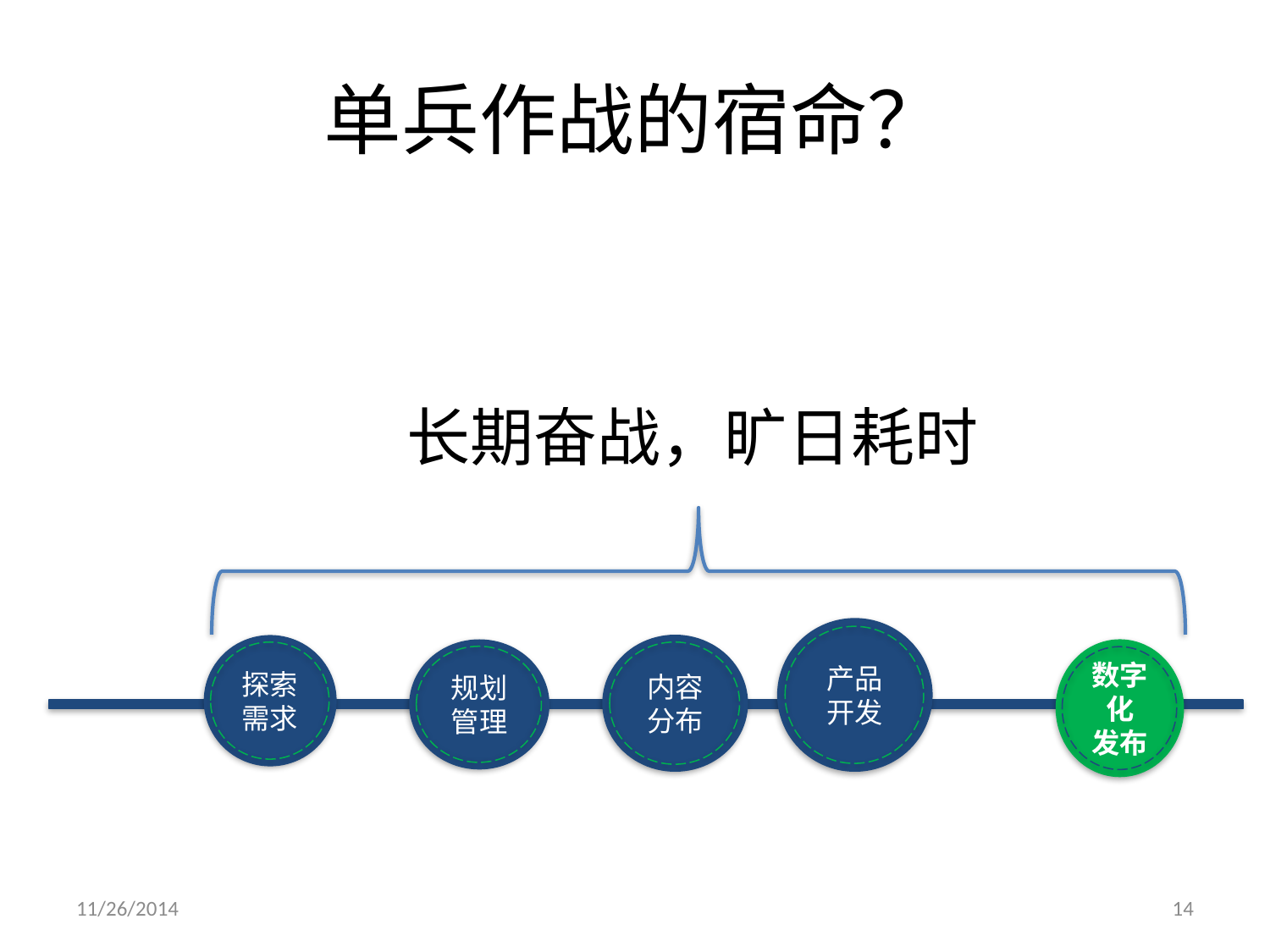

# 单兵作战的宿命？

长期奋战，旷日耗时
产品
开发

内容
分布

探索
需求

数字化
发布

规划
管理

11/26/2014
14